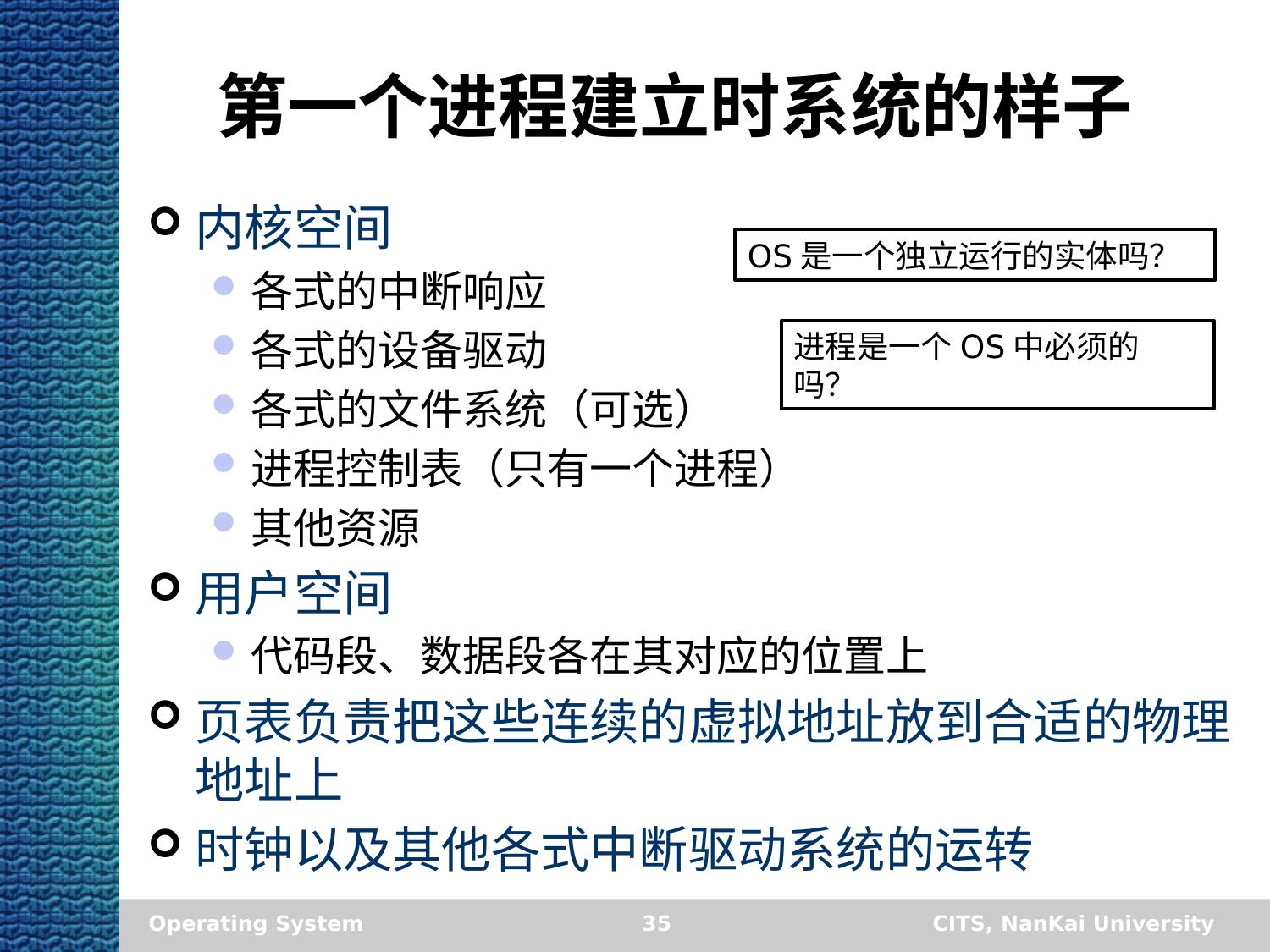

# 第一个进程建立时系统的样子
内核空间
各式的中断响应
各式的设备驱动
各式的文件系统（可选）
进程控制表（只有一个进程）
其他资源
用户空间
代码段、数据段各在其对应的位置上
页表负责把这些连续的虚拟地址放到合适的物理地址上
时钟以及其他各式中断驱动系统的运转
OS是一个独立运行的实体吗？
进程是一个OS中必须的吗？
Operating System
35
CITS, NanKai University